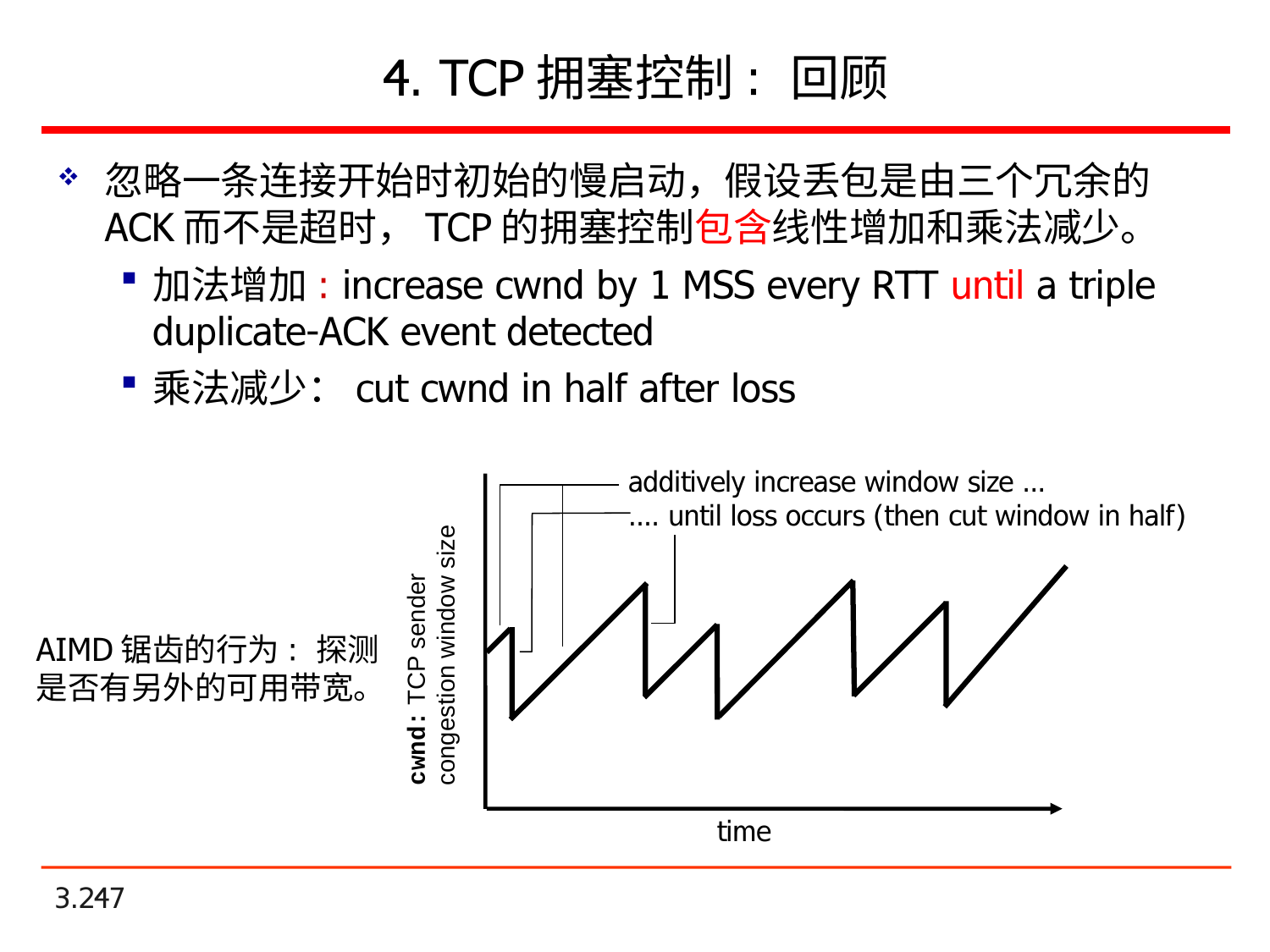

# 4. TCP拥塞控制: 回顾
忽略一条连接开始时初始的慢启动，假设丢包是由三个冗余的ACK而不是超时，TCP的拥塞控制包含线性增加和乘法减少。
加法增加: increase cwnd by 1 MSS every RTT until a triple duplicate-ACK event detected
乘法减少：cut cwnd in half after loss

additively increase window size …
…. until loss occurs (then cut window in half)

cwnd: TCP sender
congestion window size
AIMD锯齿的行为: 探测是否有另外的可用带宽。

time